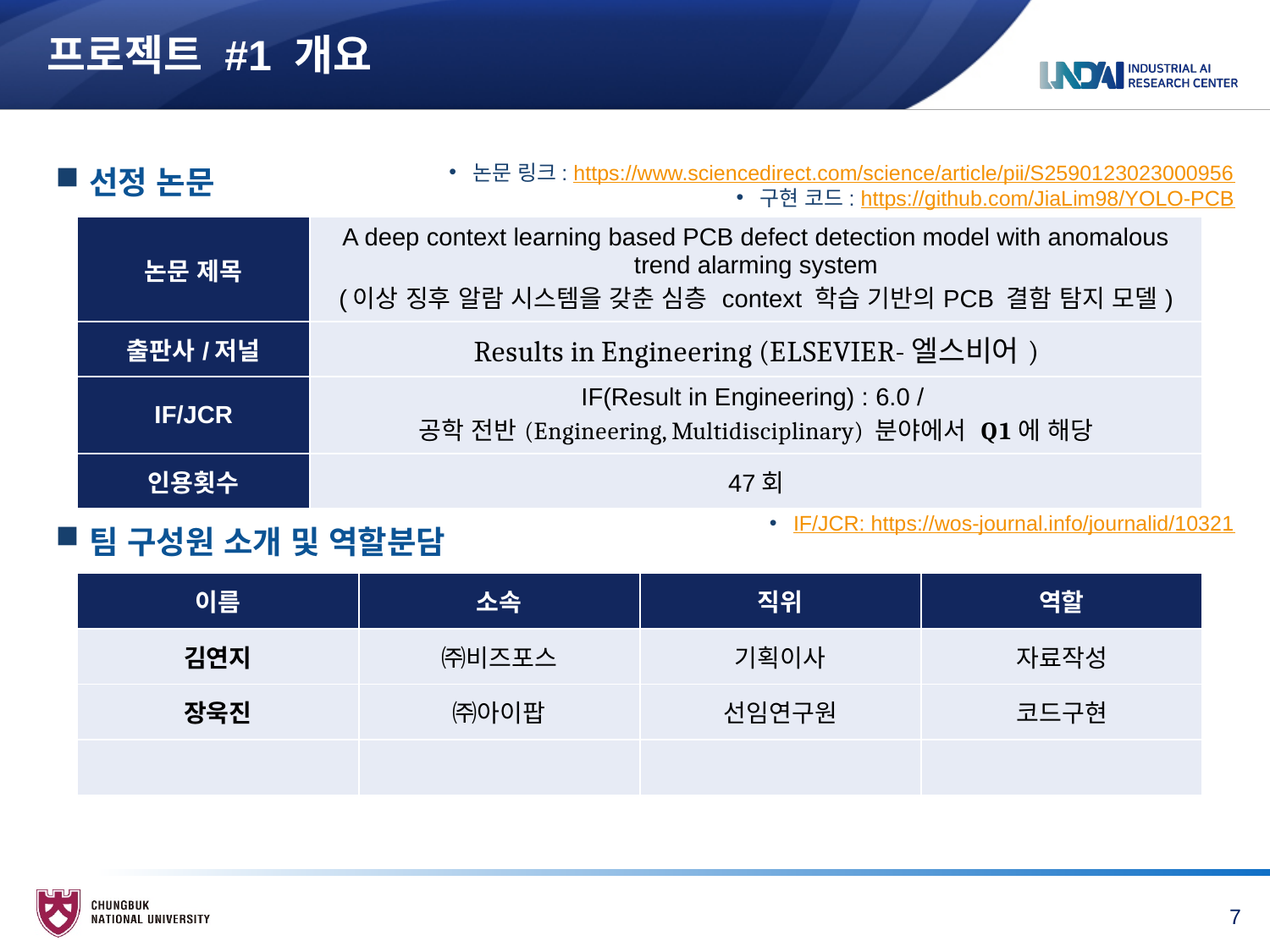

# 프로젝트 #1 개요
선정 논문
논문 링크: https://www.sciencedirect.com/science/article/pii/S2590123023000956
구현 코드: https://github.com/JiaLim98/YOLO-PCB
| 논문 제목 | A deep context learning based PCB defect detection model with anomalous trend alarming system (이상 징후 알람 시스템을 갖춘 심층 context 학습 기반의PCB 결함 탐지 모델) |
| --- | --- |
| 출판사/저널 | Results in Engineering (ELSEVIER-엘스비어) |
| IF/JCR | IF(Result in Engineering) : 6.0 / 공학 전반(Engineering, Multidisciplinary) 분야에서 Q1에 해당 |
| 인용횟수 | 47회 |
IF/JCR: https://wos-journal.info/journalid/10321
팀 구성원 소개 및 역할분담
| 이름 | 소속 | 직위 | 역할 |
| --- | --- | --- | --- |
| 김연지 | ㈜비즈포스 | 기획이사 | 자료작성 |
| 장욱진 | ㈜아이팝 | 선임연구원 | 코드구현 |
|  |  |  |  |